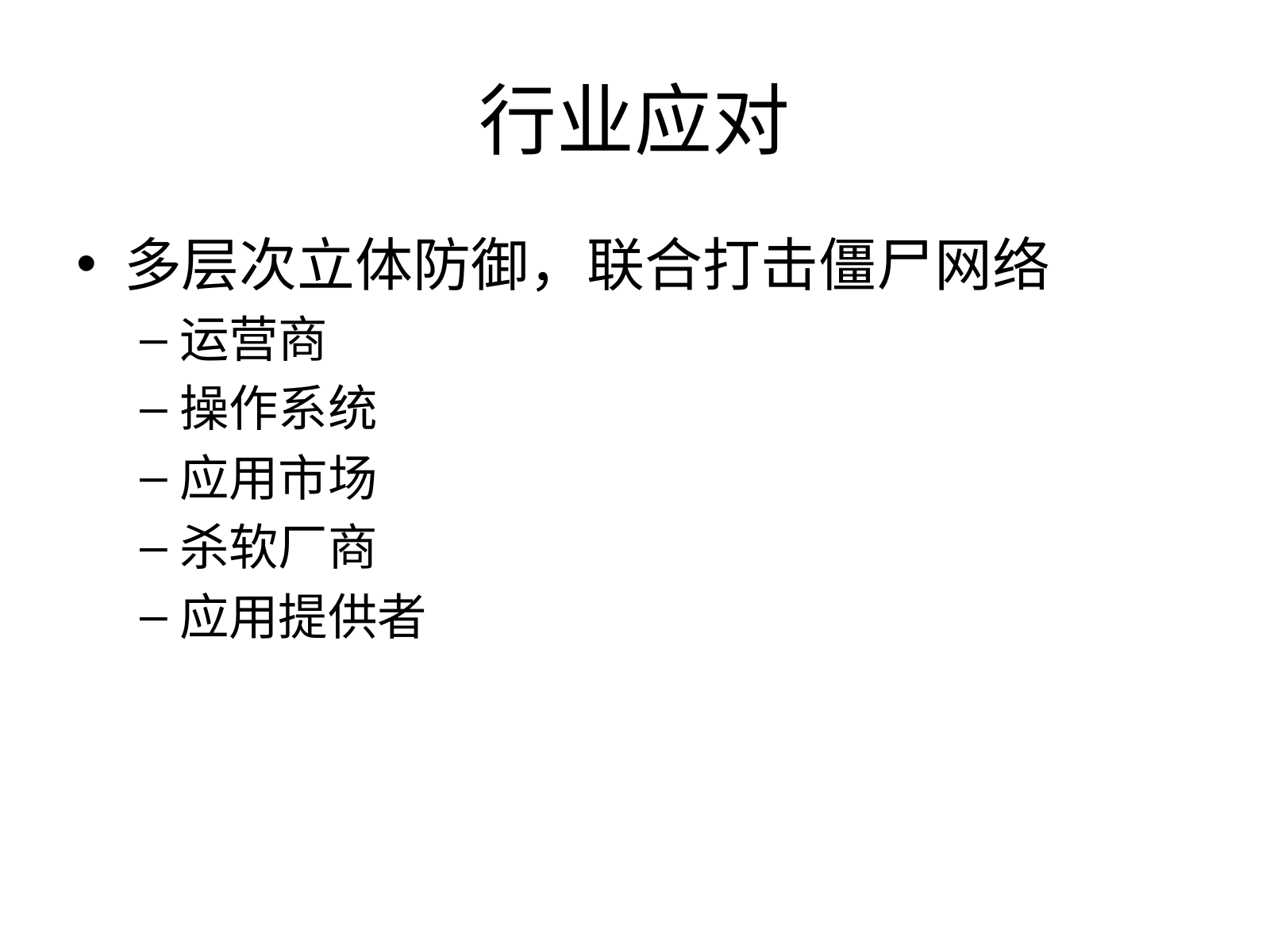

# 行业应对
多层次立体防御，联合打击僵尸网络
运营商
操作系统
应用市场
杀软厂商
应用提供者